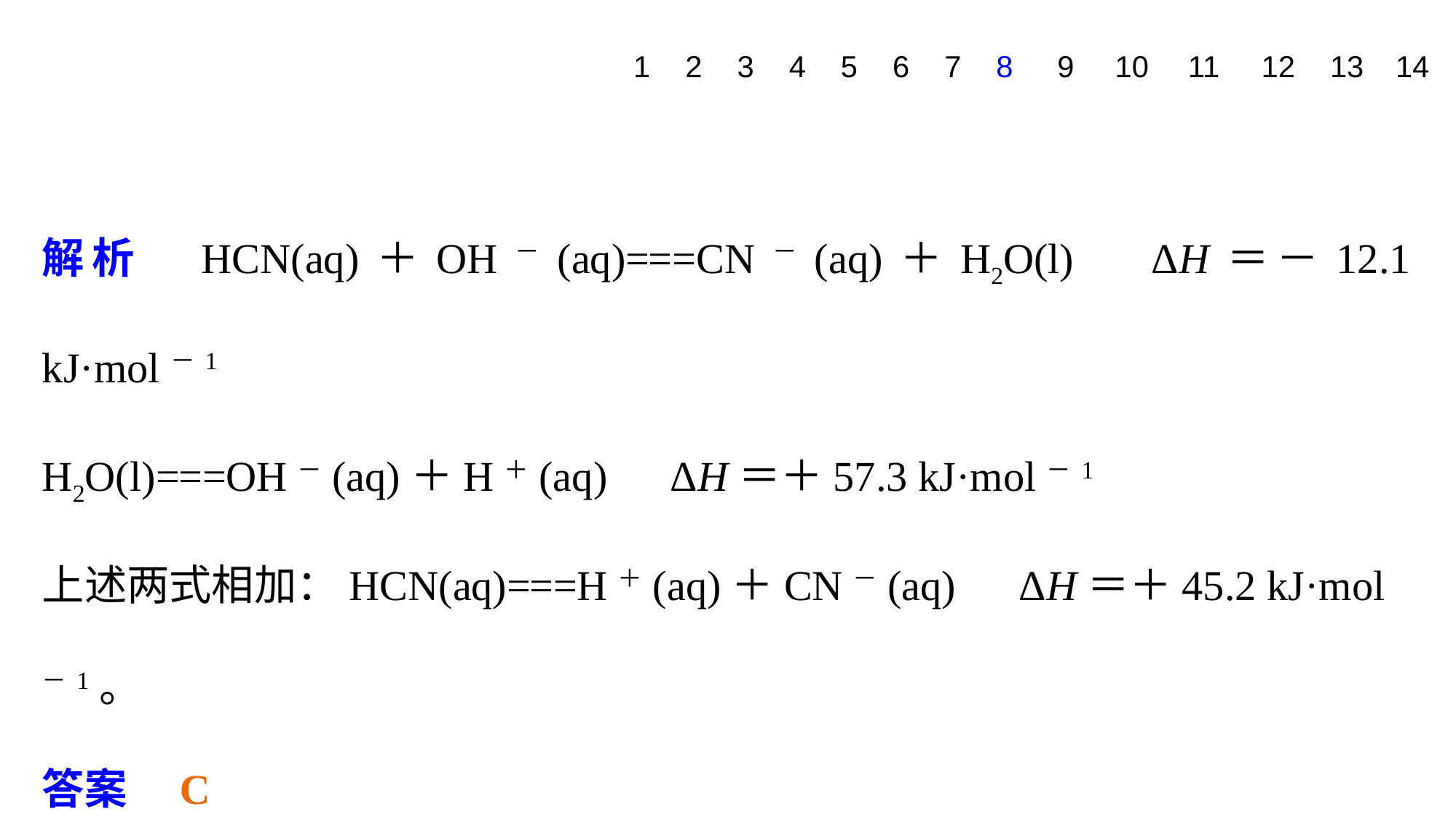

1
2
3
4
5
6
7
8
9
10
11
12
13
14
解析　HCN(aq)＋OH－(aq)===CN－(aq)＋H2O(l)　ΔH＝－12.1 kJ·mol－1
H2O(l)===OH－(aq)＋H＋(aq)　ΔH＝＋57.3 kJ·mol－1
上述两式相加：HCN(aq)===H＋(aq)＋CN－(aq)　ΔH＝＋45.2 kJ·mol－1。
答案　C